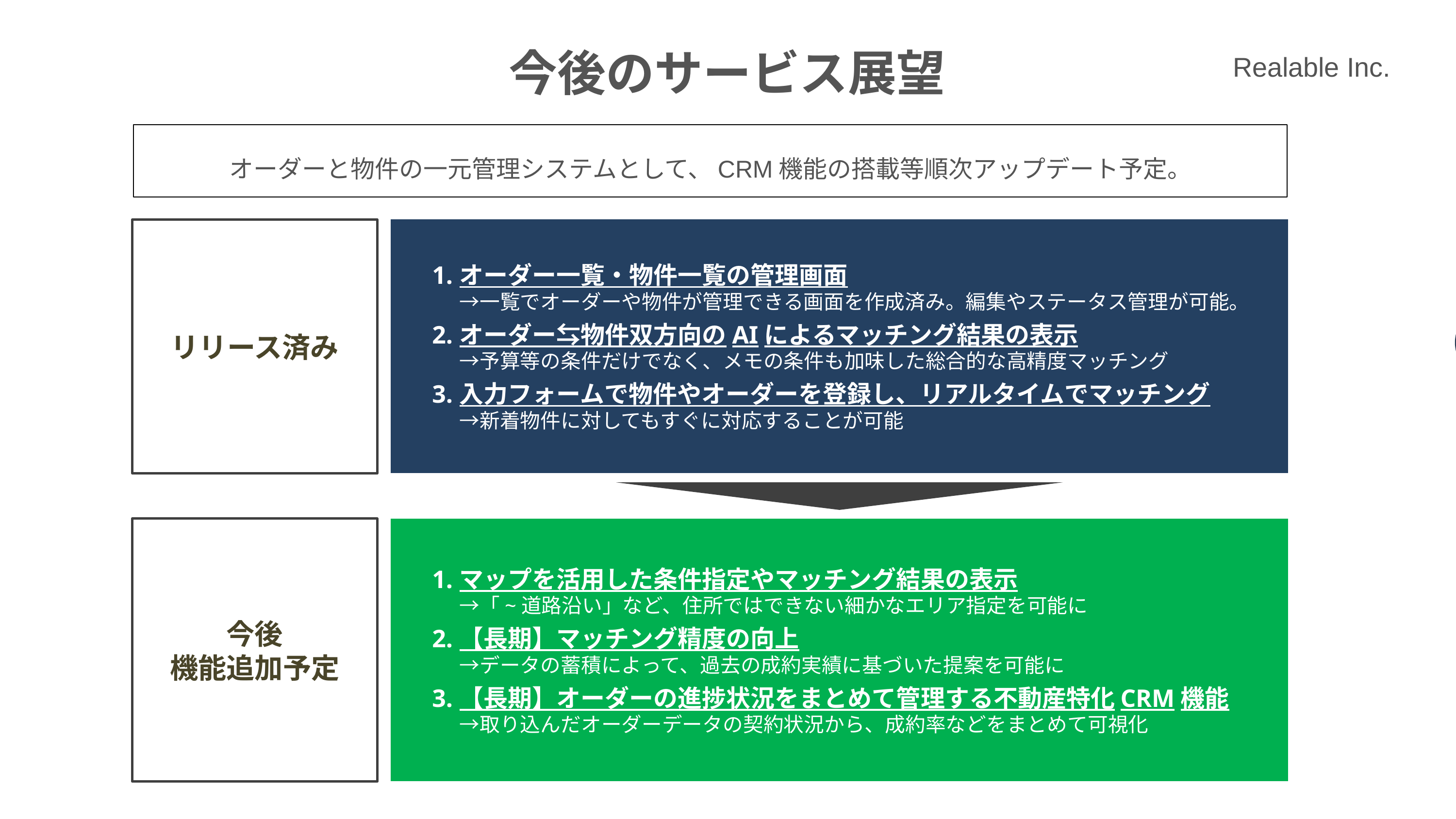

今後のサービス展望
Realable Inc.
オーダーと物件の一元管理システムとして、CRM機能の搭載等順次アップデート予定。
オーダー一覧・物件一覧の管理画面
→一覧でオーダーや物件が管理できる画面を作成済み。編集やステータス管理が可能。
オーダー⇆物件双方向のAIによるマッチング結果の表示
→予算等の条件だけでなく、メモの条件も加味した総合的な高精度マッチング
入力フォームで物件やオーダーを登録し、リアルタイムでマッチング
→新着物件に対してもすぐに対応することが可能
リリース済み

マップを活用した条件指定やマッチング結果の表示
→「~道路沿い」など、住所ではできない細かなエリア指定を可能に
【長期】マッチング精度の向上
→データの蓄積によって、過去の成約実績に基づいた提案を可能に
【長期】オーダーの進捗状況をまとめて管理する不動産特化CRM機能
→取り込んだオーダーデータの契約状況から、成約率などをまとめて可視化
今後
機能追加予定